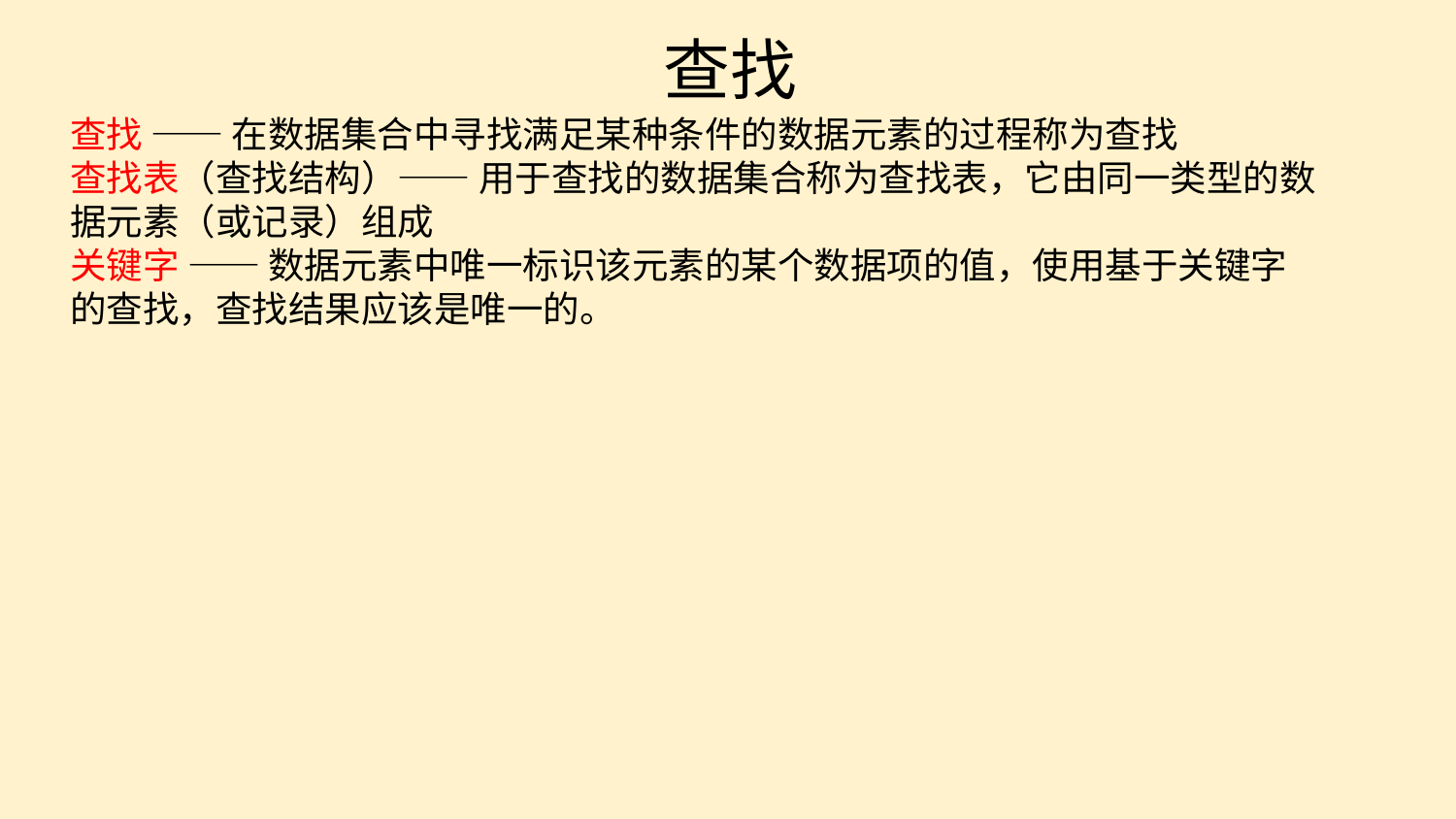

查找
查找 —— 在数据集合中寻找满⾜某种条件的数据元素的过程称为查找
查找表（查找结构）—— ⽤于查找的数据集合称为查找表，它由同⼀类型的数据元素（或记录）组成
关键字 —— 数据元素中唯⼀标识该元素的某个数据项的值，使⽤基于关键字的查找，查找结果应该是唯⼀的。